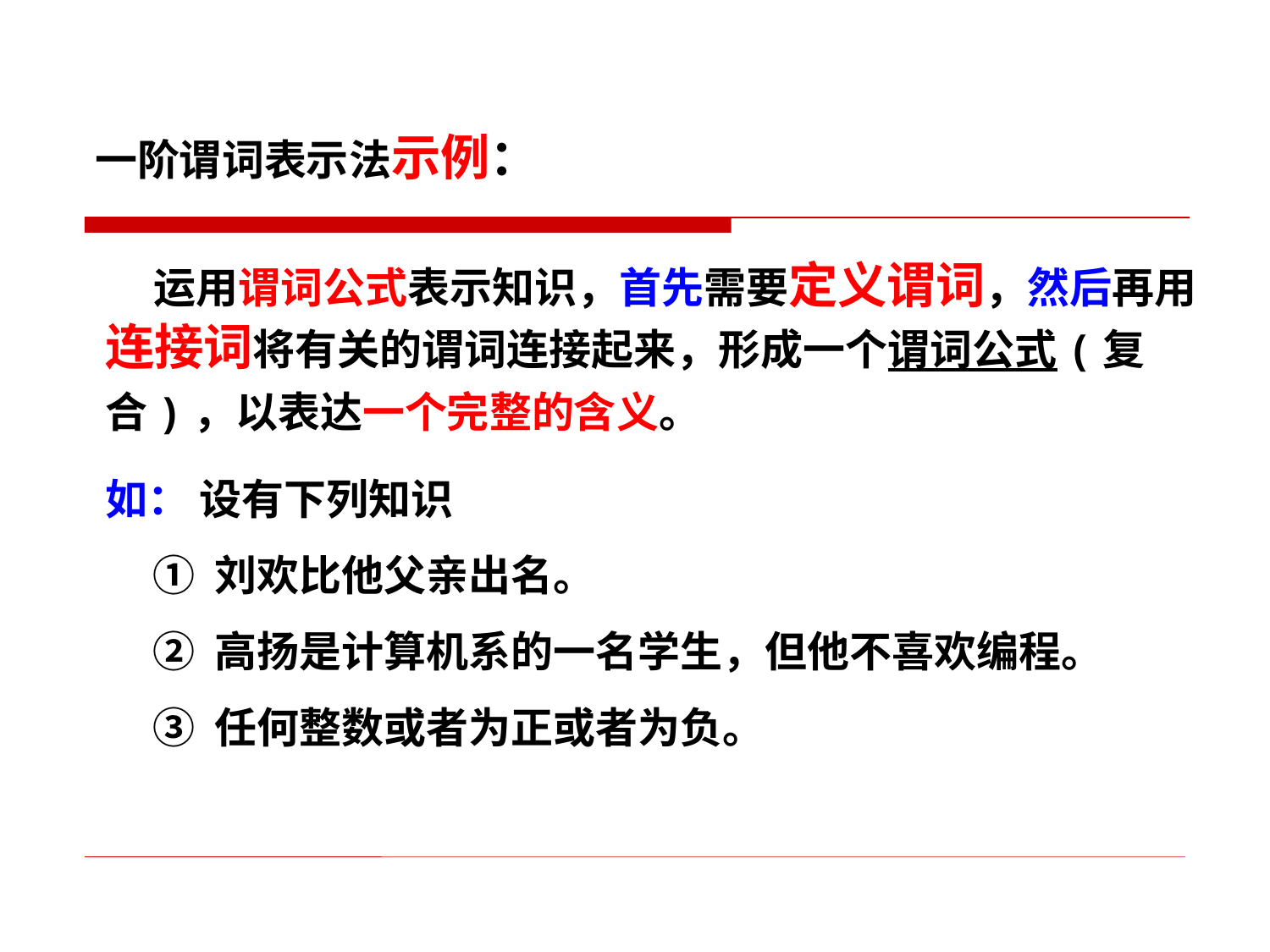

一阶谓词表示法示例：
    运用谓词公式表示知识，首先需要定义谓词，然后再用连接词将有关的谓词连接起来，形成一个谓词公式(复合)，以表达一个完整的含义。
如： 设有下列知识
     ① 刘欢比他父亲出名。
     ② 高扬是计算机系的一名学生，但他不喜欢编程。
     ③ 任何整数或者为正或者为负。